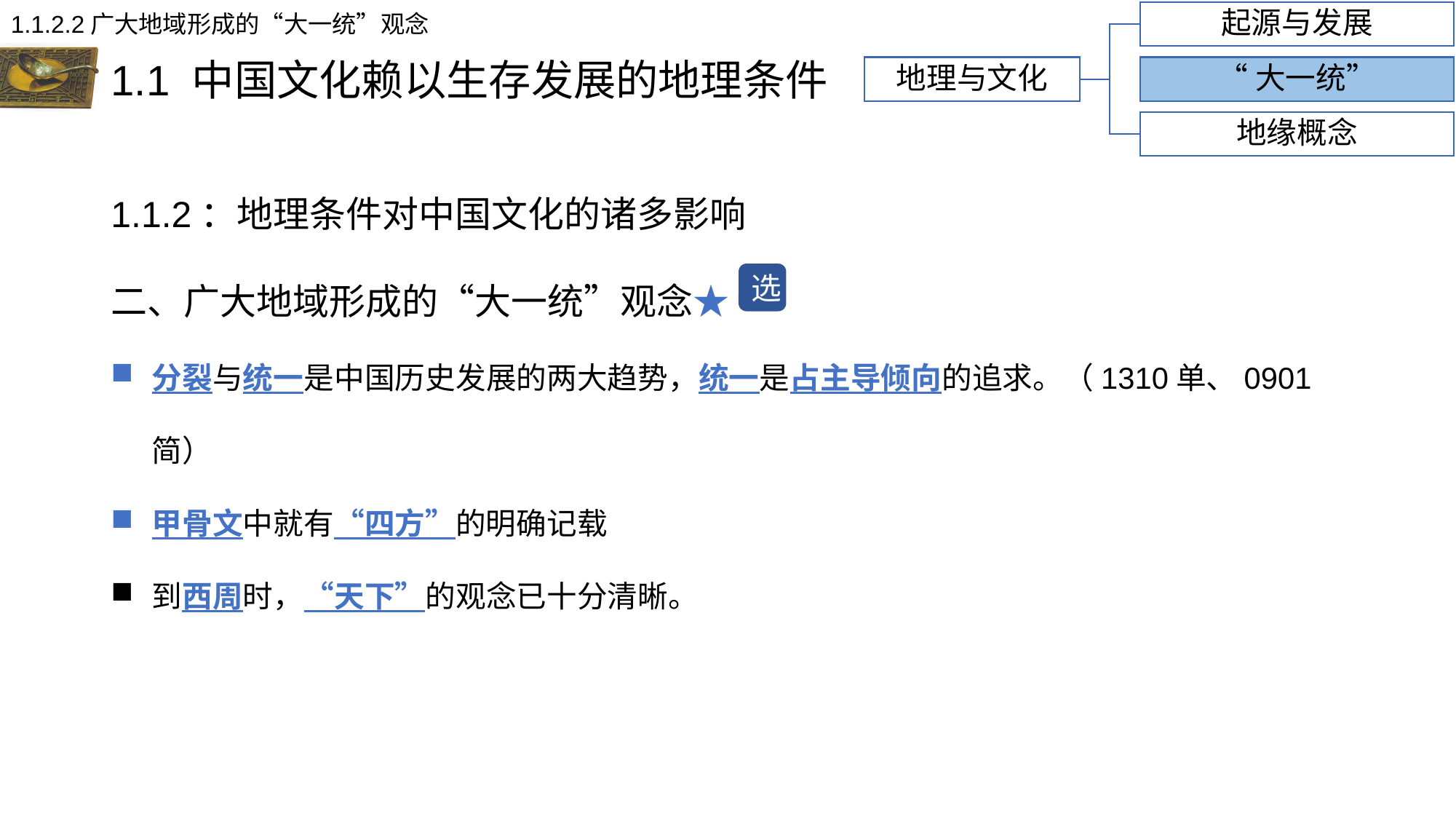

1.1.2.2广大地域形成的“大一统”观念
起源与发展

# 1.1 中国文化赖以生存发展的地理条件
地理与文化
“大一统”

地缘概念
1.1.2：地理条件对中国文化的诸多影响
二、广大地域形成的“大一统”观念★
分裂与统一是中国历史发展的两大趋势，统一是占主导倾向的追求。（1310单、0901简）
甲骨文中就有“四方”的明确记载
到西周时，“天下”的观念已十分清晰。
选
39